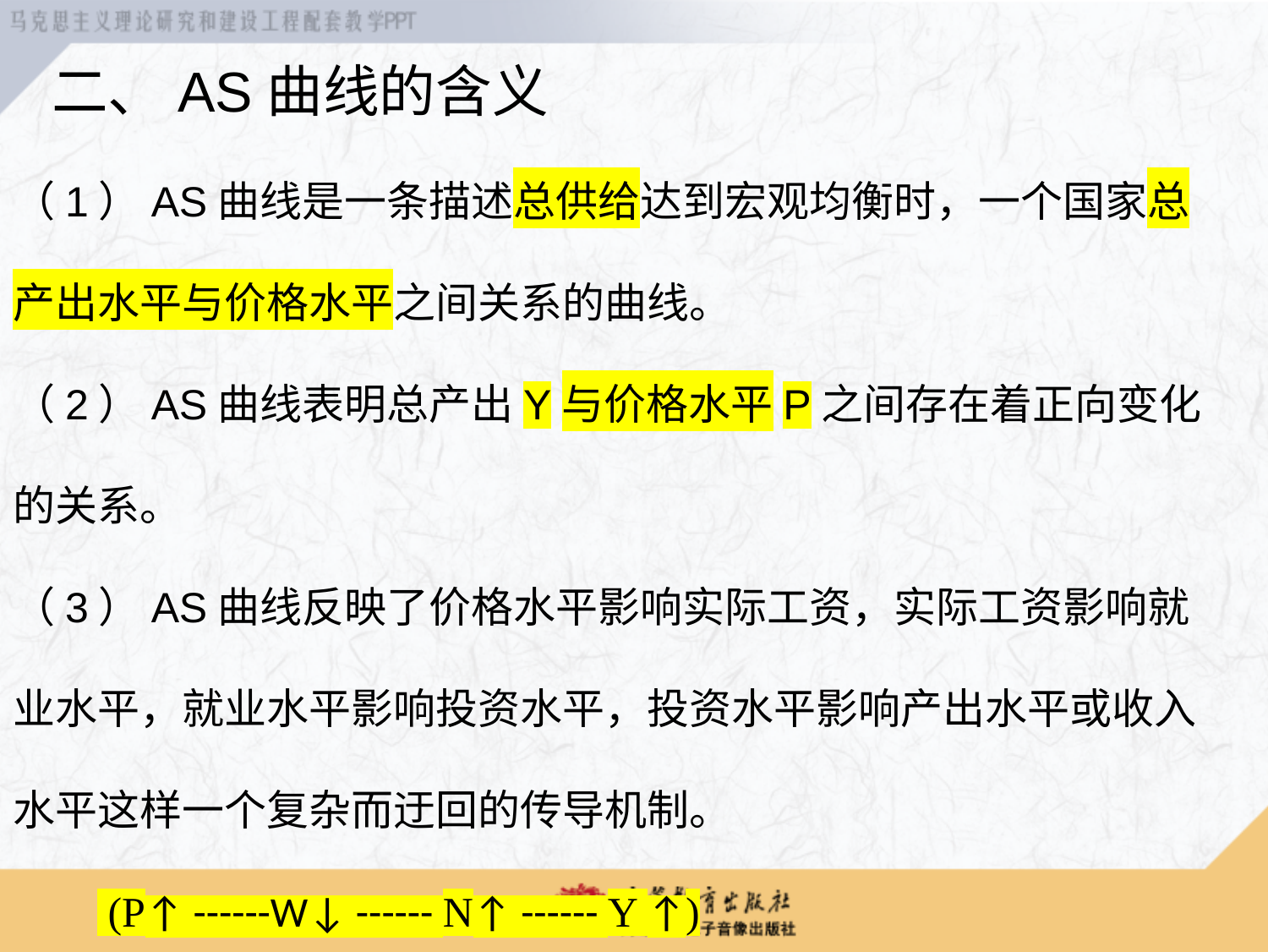

二、AS曲线的含义
（1）AS曲线是一条描述总供给达到宏观均衡时，一个国家总产出水平与价格水平之间关系的曲线。
（2）AS曲线表明总产出Y与价格水平P之间存在着正向变化的关系。
（3）AS曲线反映了价格水平影响实际工资，实际工资影响就业水平，就业水平影响投资水平，投资水平影响产出水平或收入水平这样一个复杂而迂回的传导机制。
         (P↑ ------W↓ ------ N↑ ------ Y ↑)